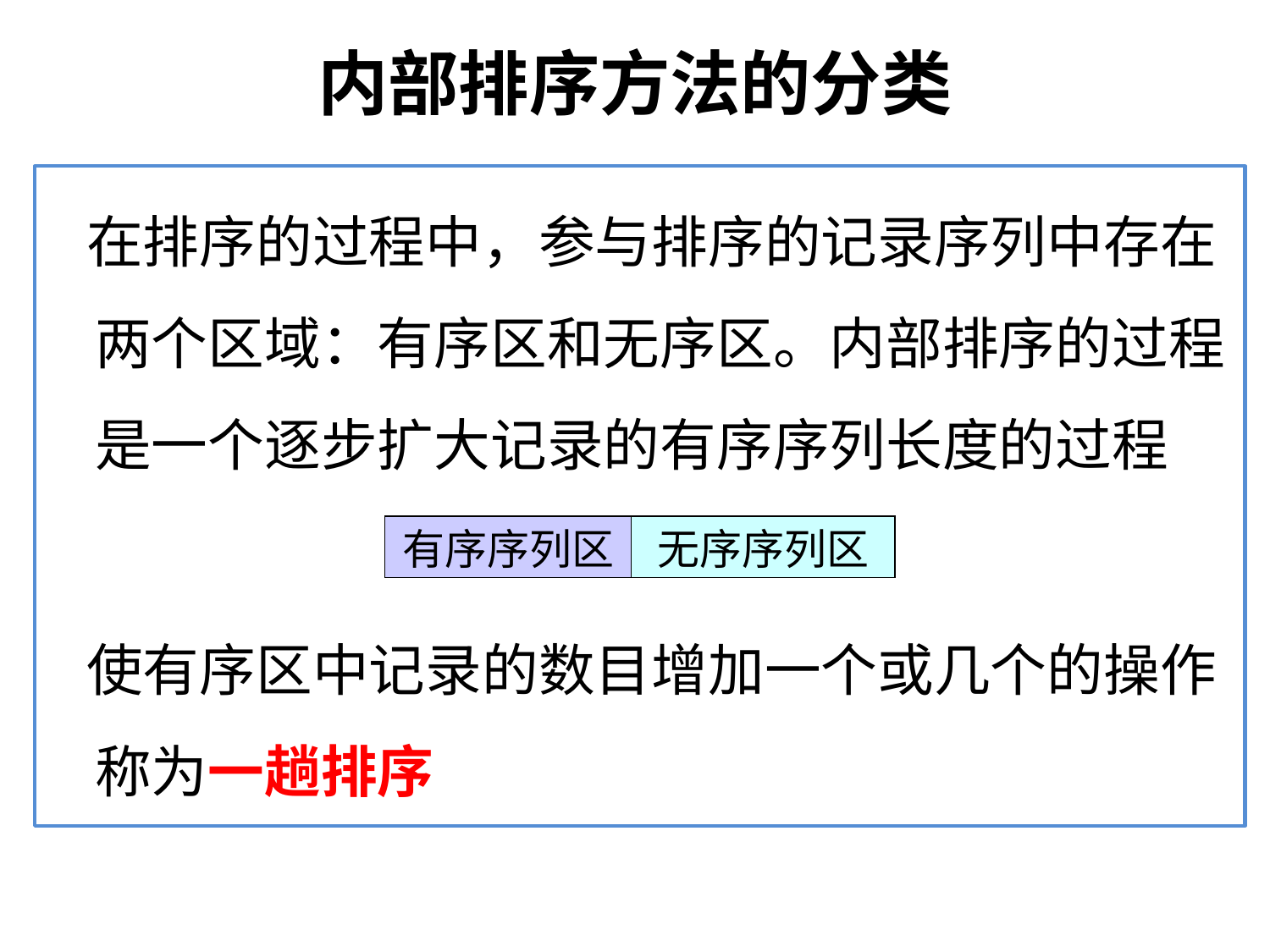

内部排序方法的分类
  在排序的过程中，参与排序的记录序列中存在两个区域：有序区和无序区。内部排序的过程是一个逐步扩大记录的有序序列长度的过程

  使有序区中记录的数目增加一个或几个的操作称为一趟排序

有序序列区
无序序列区